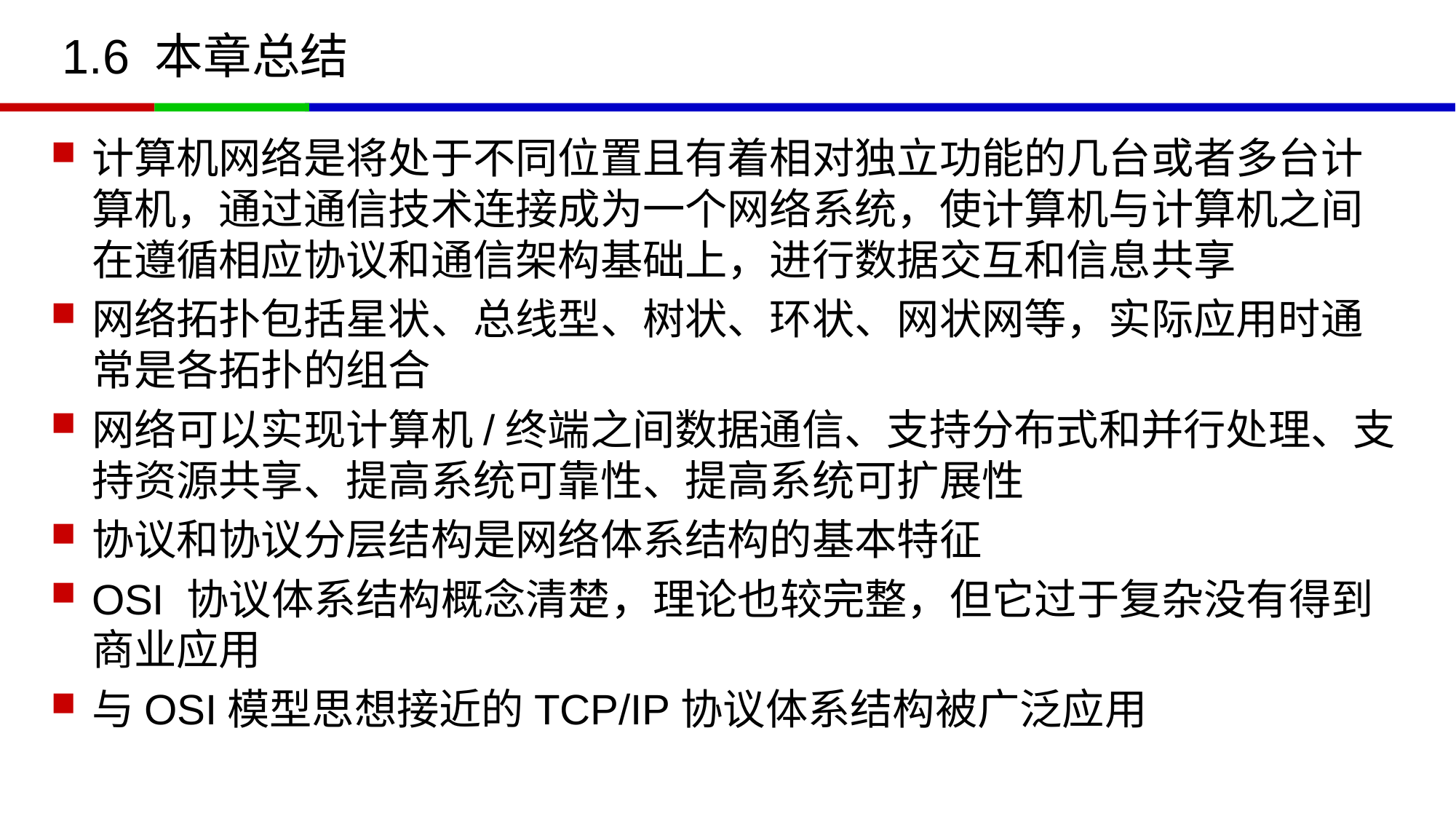

# 1.6 本章总结
计算机网络是将处于不同位置且有着相对独立功能的几台或者多台计算机，通过通信技术连接成为一个网络系统，使计算机与计算机之间在遵循相应协议和通信架构基础上，进行数据交互和信息共享
网络拓扑包括星状、总线型、树状、环状、网状网等，实际应用时通常是各拓扑的组合
网络可以实现计算机/终端之间数据通信、支持分布式和并行处理、支持资源共享、提高系统可靠性、提高系统可扩展性
协议和协议分层结构是网络体系结构的基本特征
OSI 协议体系结构概念清楚，理论也较完整，但它过于复杂没有得到商业应用
与OSI模型思想接近的TCP/IP协议体系结构被广泛应用
56